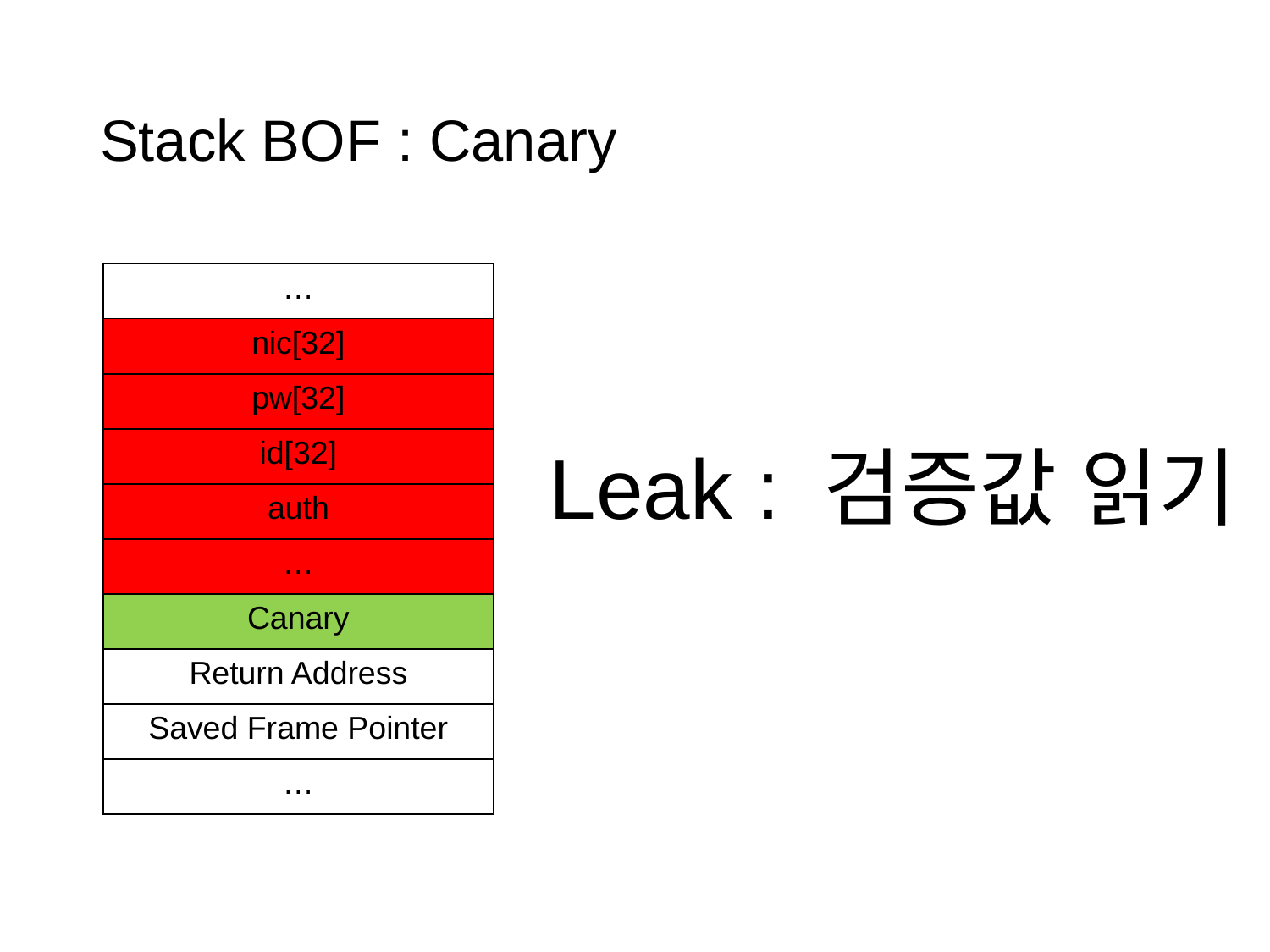

# Stack BOF : Canary
| … |
| --- |
| nic[32] |
| pw[32] |
| id[32] |
| auth |
| … |
| Canary |
| Return Address |
| Saved Frame Pointer |
| … |
Leak : 검증값 읽기